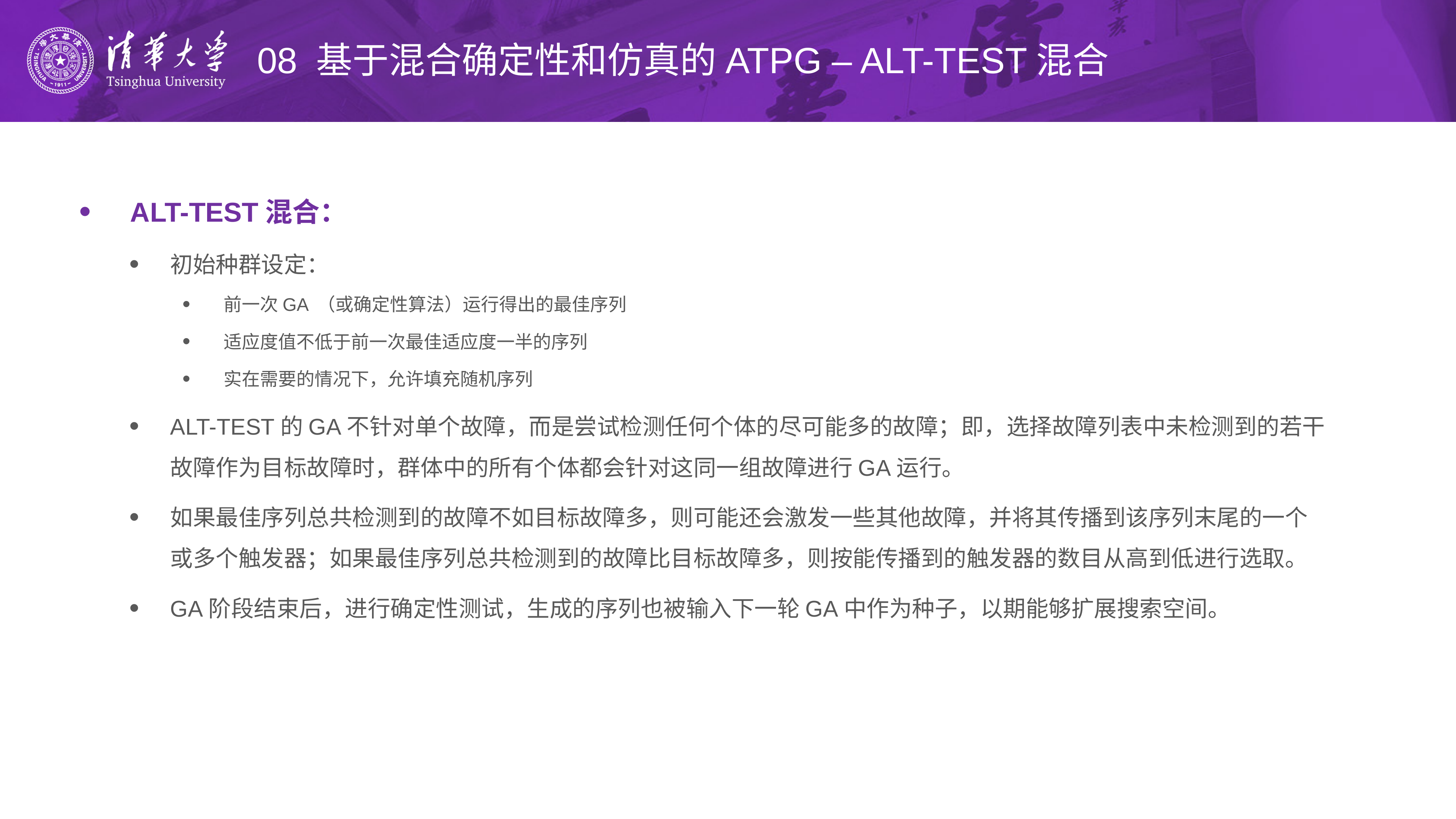

# 08 基于混合确定性和仿真的ATPG – ALT-TEST混合
ALT-TEST混合：
初始种群设定：
前一次GA （或确定性算法）运行得出的最佳序列
适应度值不低于前一次最佳适应度一半的序列
实在需要的情况下，允许填充随机序列
ALT-TEST的GA不针对单个故障，而是尝试检测任何个体的尽可能多的故障；即，选择故障列表中未检测到的若干故障作为目标故障时，群体中的所有个体都会针对这同一组故障进行GA运行。
如果最佳序列总共检测到的故障不如目标故障多，则可能还会激发一些其他故障，并将其传播到该序列末尾的一个或多个触发器；如果最佳序列总共检测到的故障比目标故障多，则按能传播到的触发器的数目从高到低进行选取。
GA阶段结束后，进行确定性测试，生成的序列也被输入下一轮GA中作为种子，以期能够扩展搜索空间。